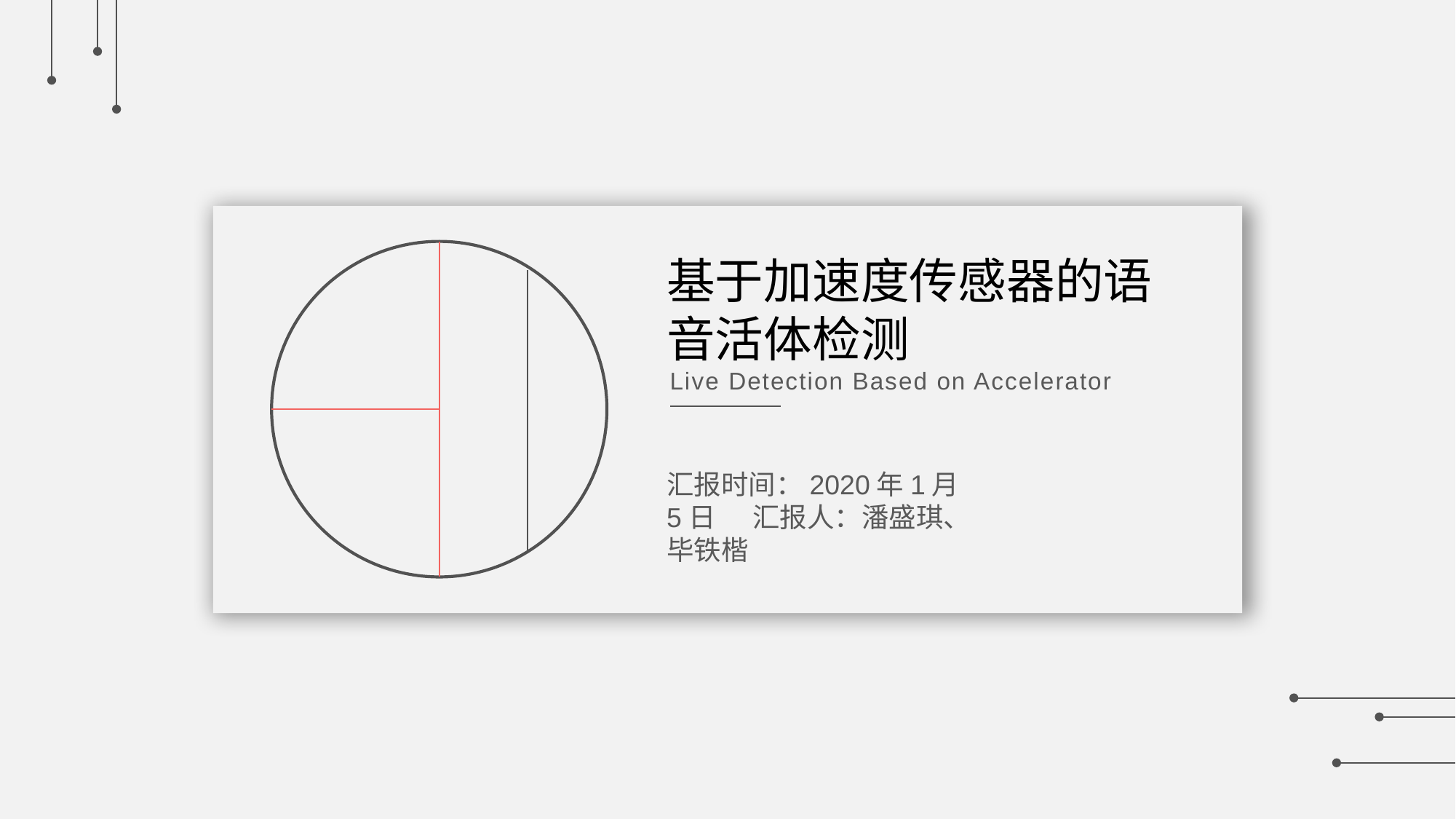

基于加速度传感器的语音活体检测
Live Detection Based on Accelerator
汇报时间：2020年1月5日      汇报人：潘盛琪、毕铁楷